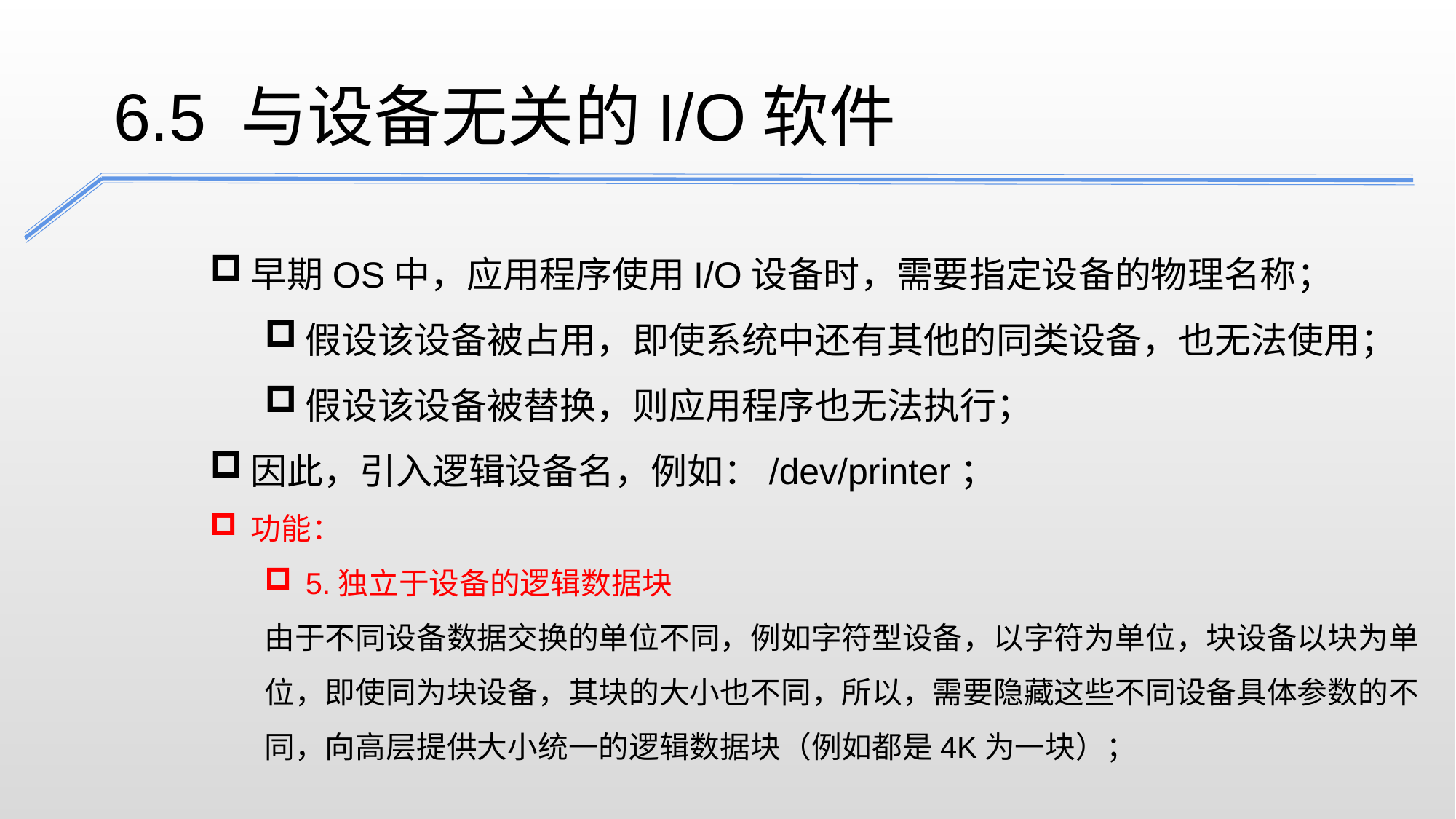

6.5 与设备无关的I/O软件
早期OS中，应用程序使用I/O设备时，需要指定设备的物理名称；
假设该设备被占用，即使系统中还有其他的同类设备，也无法使用；
假设该设备被替换，则应用程序也无法执行；
因此，引入逻辑设备名，例如：/dev/printer；
功能：
5.独立于设备的逻辑数据块
由于不同设备数据交换的单位不同，例如字符型设备，以字符为单位，块设备以块为单位，即使同为块设备，其块的大小也不同，所以，需要隐藏这些不同设备具体参数的不同，向高层提供大小统一的逻辑数据块（例如都是4K为一块）；